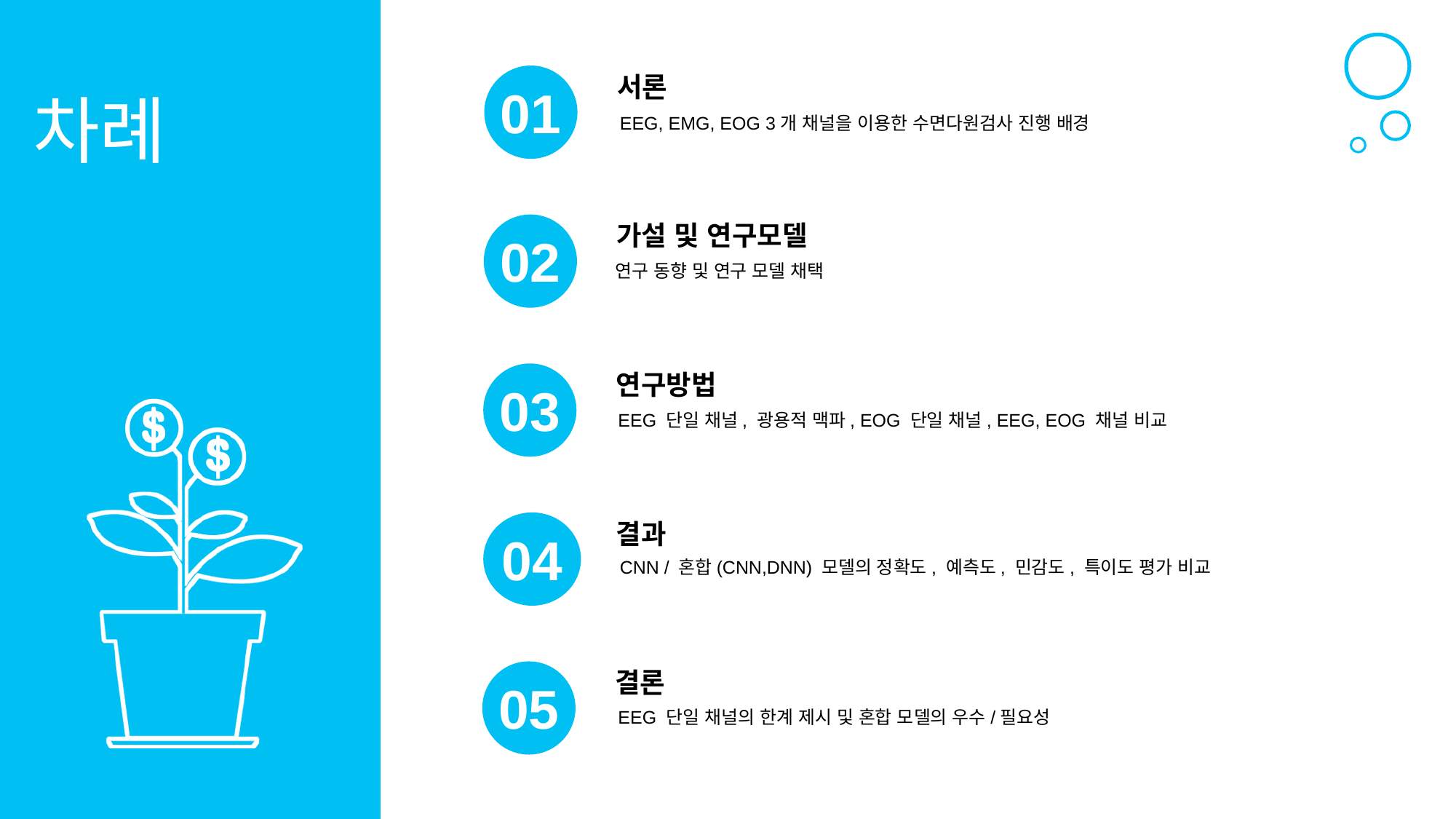

서론
EEG, EMG, EOG 3개 채널을 이용한 수면다원검사 진행 배경

01
차례
가설 및 연구모델
연구 동향 및 연구 모델 채택

02
연구방법
EEG 단일 채널, 광용적 맥파, EOG 단일 채널, EEG, EOG 채널 비교

03
결과
CNN / 혼합(CNN,DNN) 모델의 정확도, 예측도, 민감도, 특이도 평가 비교

04
결론
EEG 단일 채널의 한계 제시 및 혼합 모델의 우수/필요성

05